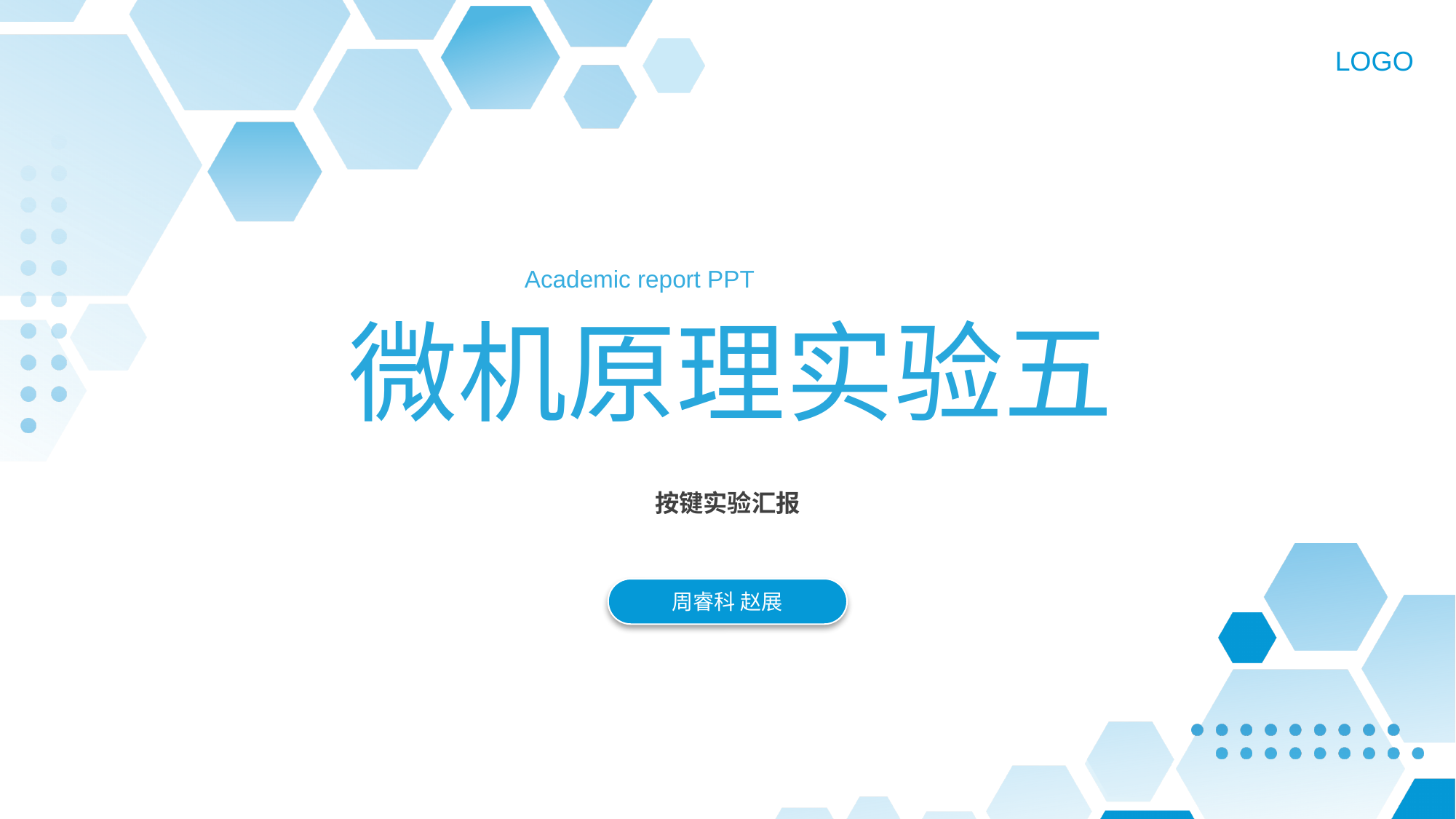

LOGO
Academic report PPT
微机原理实验五
按键实验汇报
周睿科 赵展